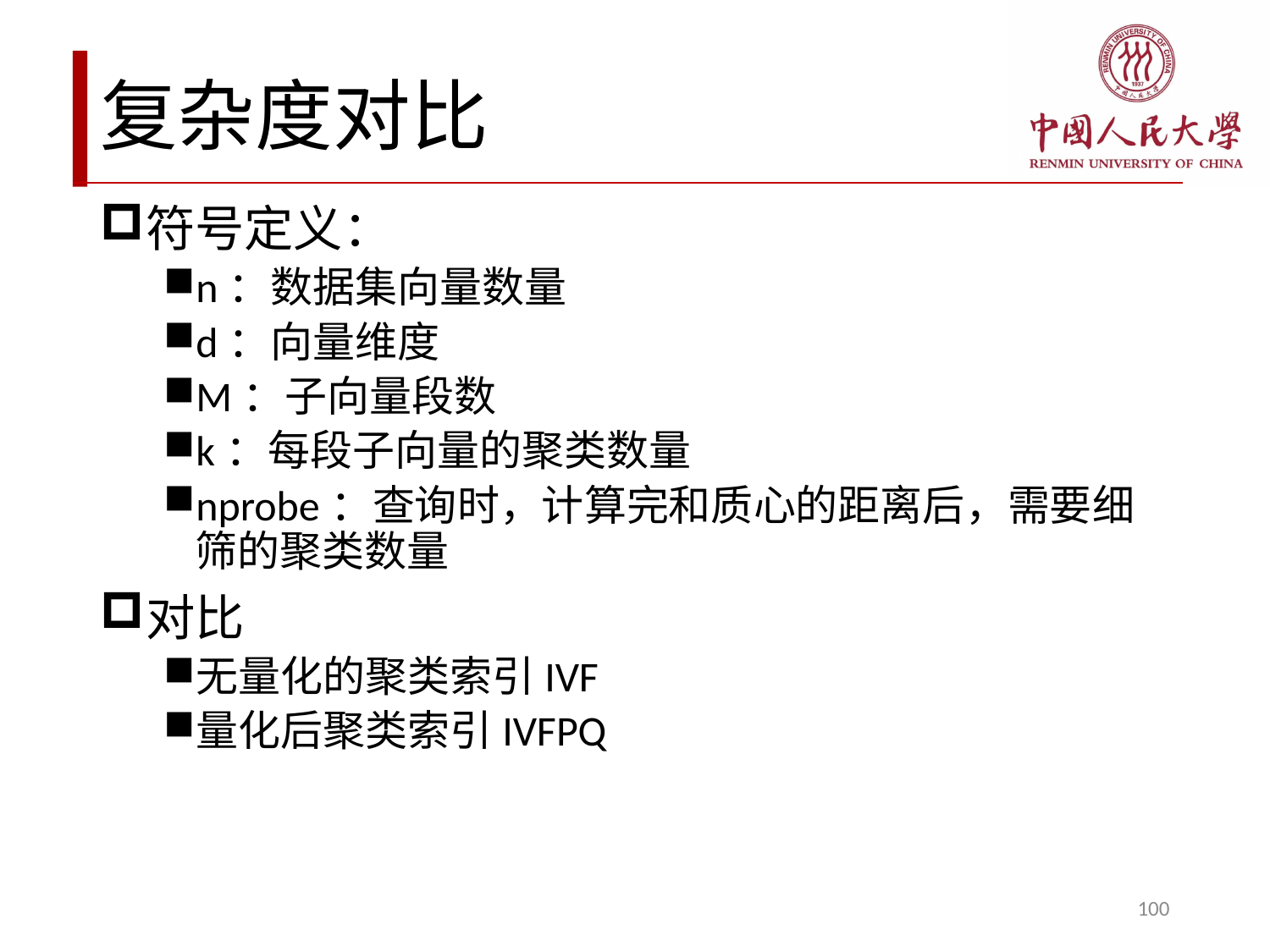

# 复杂度对比
符号定义：
n：数据集向量数量
d：向量维度
M：子向量段数
k：每段子向量的聚类数量
nprobe：查询时，计算完和质心的距离后，需要细筛的聚类数量
对比
无量化的聚类索引IVF
量化后聚类索引IVFPQ

100